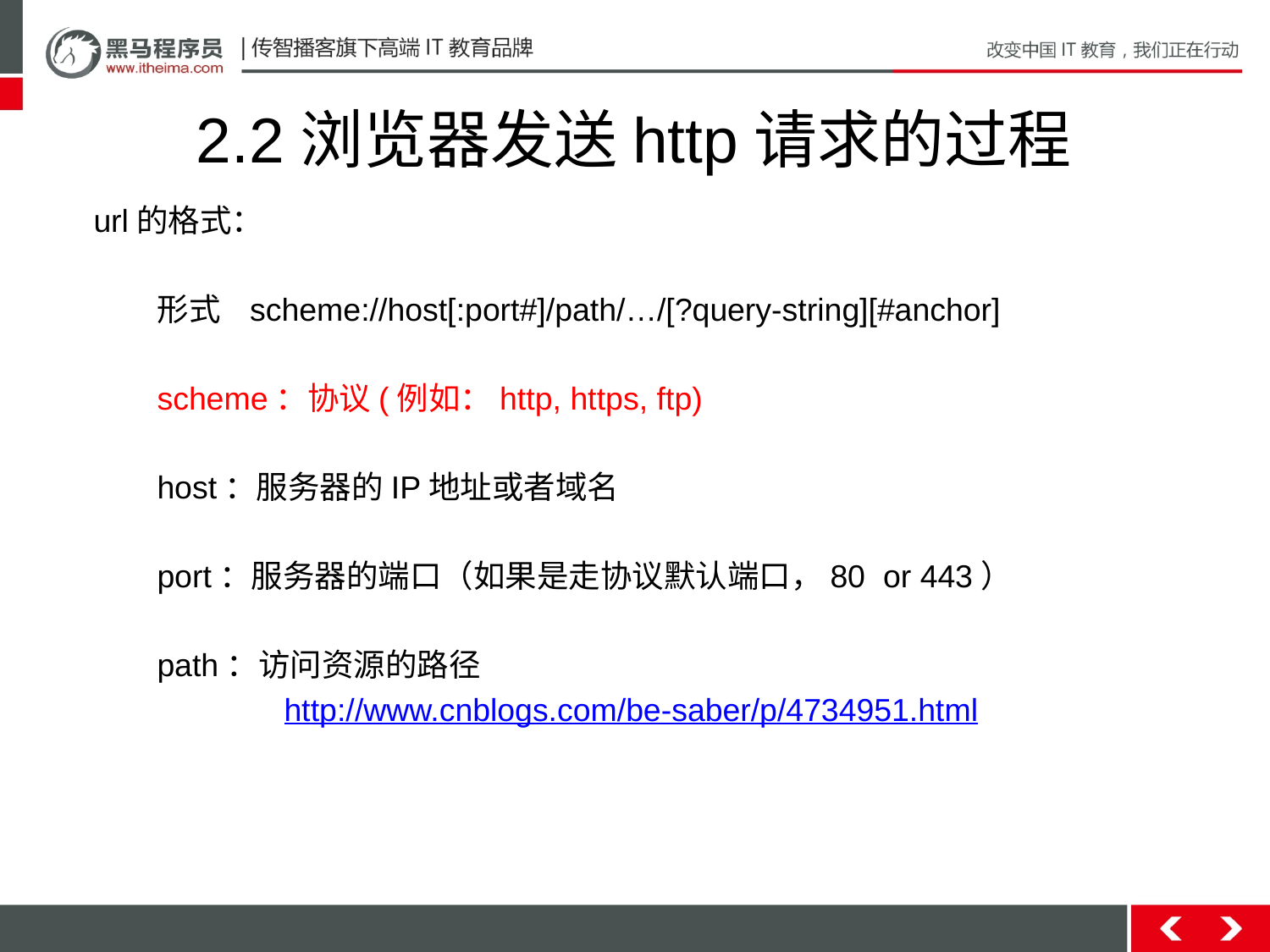

# 2.2浏览器发送http请求的过程
url的格式：

形式   scheme://host[:port#]/path/…/[?query-string][#anchor]

scheme：协议(例如：http, https, ftp)

host：服务器的IP地址或者域名

port：服务器的端口（如果是走协议默认端口，80  or 443）

path：访问资源的路径
	http://www.cnblogs.com/be-saber/p/4734951.html